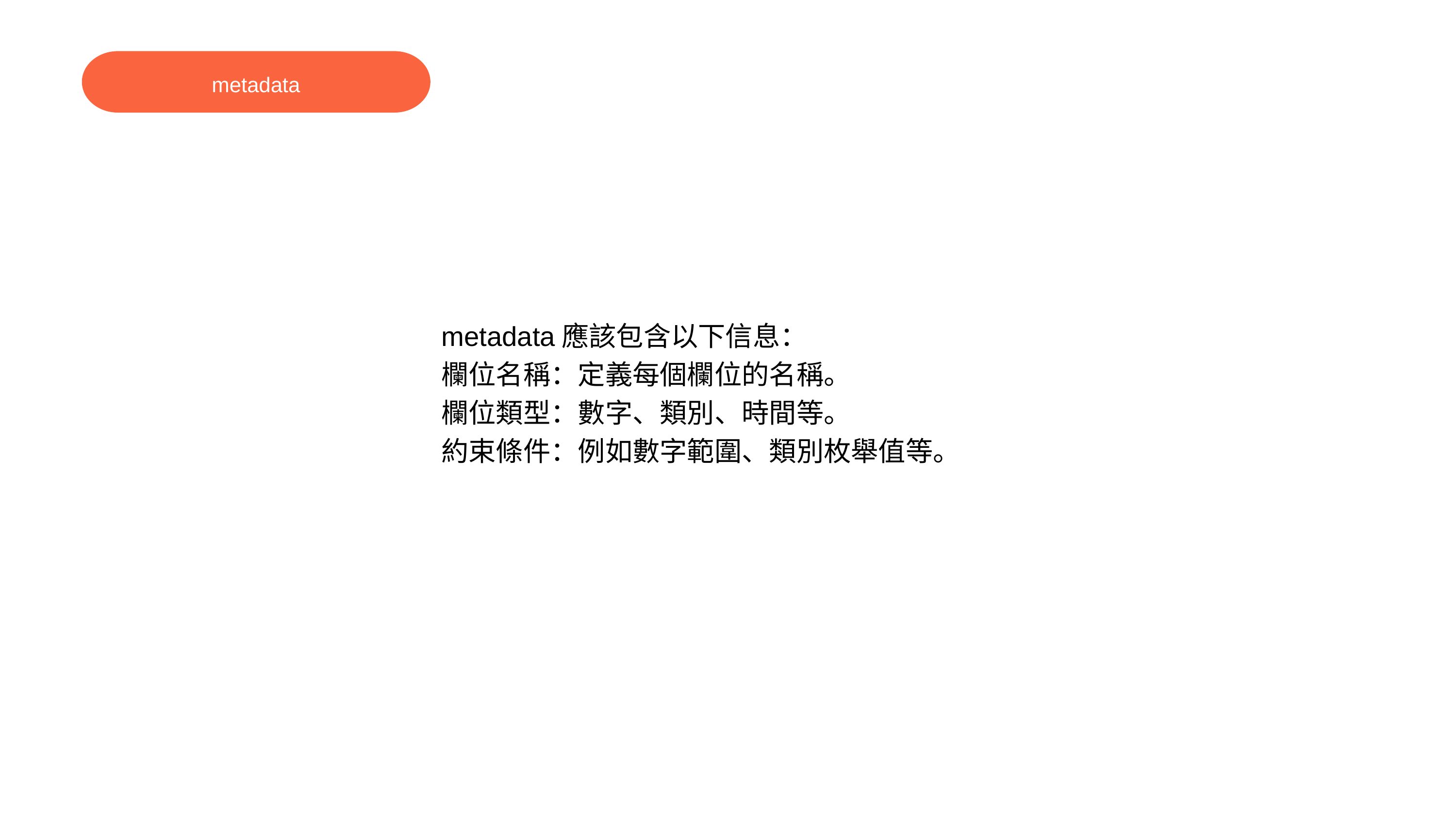

metadata
metadata應該包含以下信息：
欄位名稱：定義每個欄位的名稱。
欄位類型：數字、類別、時間等。
約束條件：例如數字範圍、類別枚舉值等。